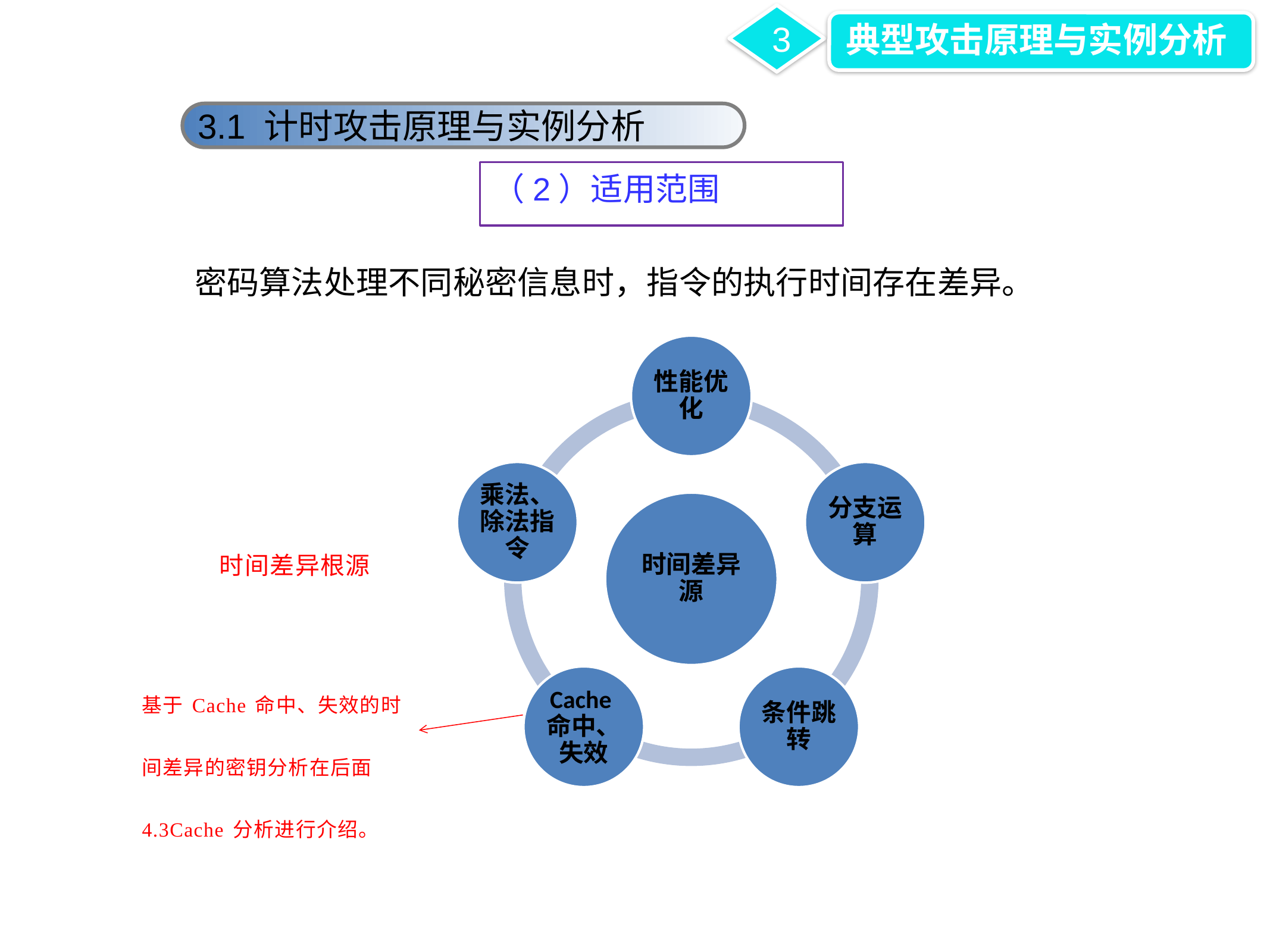

3

典型攻击原理与实例分析
3.1 计时攻击原理与实例分析
（2）适用范围
密码算法处理不同秘密信息时，指令的执行时间存在差异。
时间差异源
性能优化
分支运算
条件跳转
Cache命中、失效
乘法、除法指令
时间差异根源
基于Cache命中、失效的时间差异的密钥分析在后面4.3Cache分析进行介绍。